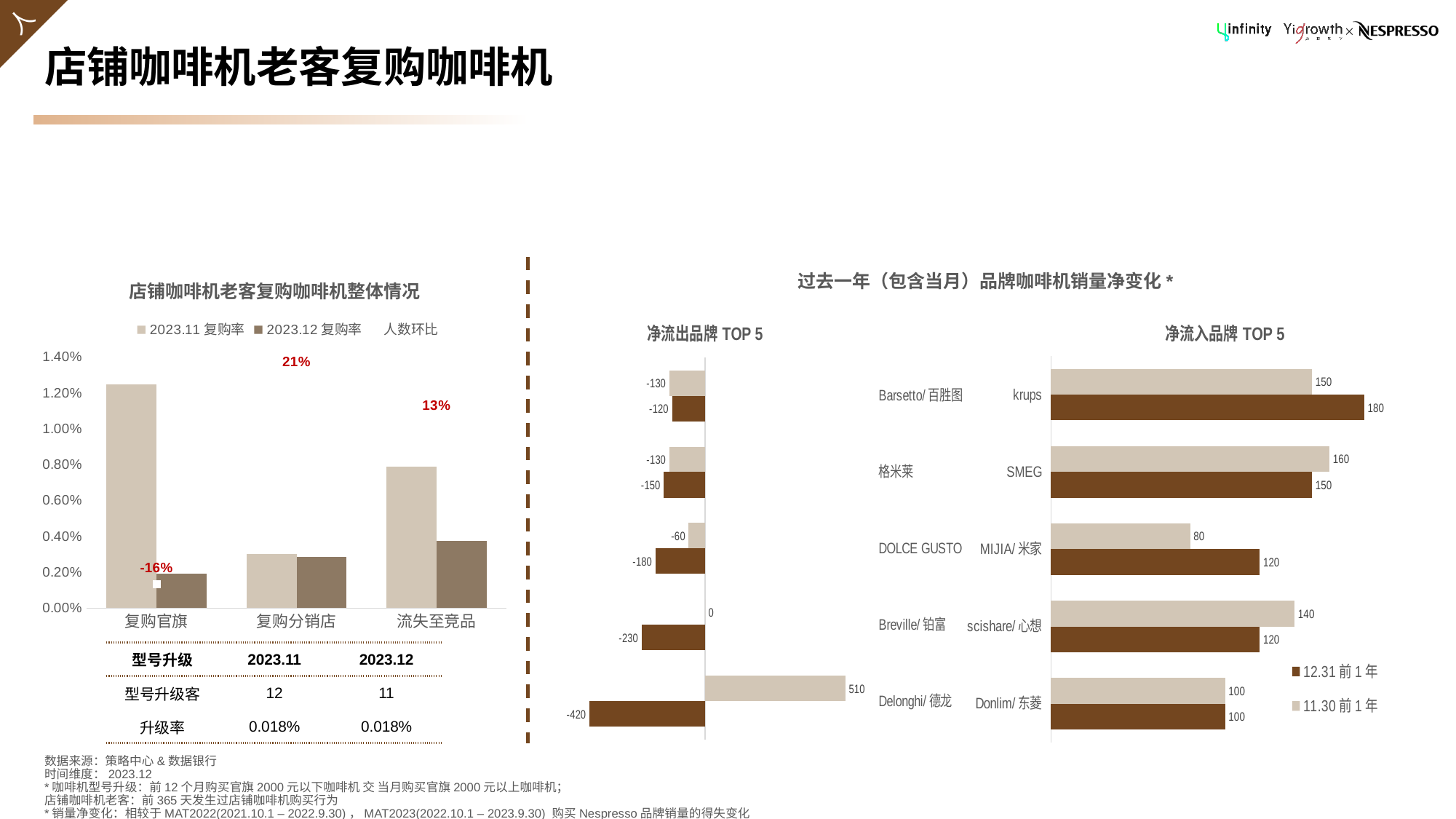

# 店铺咖啡机老客复购咖啡机

### Chart: 店铺咖啡机老客复购咖啡机整体情况

| Category | 2023.11复购率 | 2023.12复购率 | 人数环比 |
|---|---|---|---|
| 复购官旗 | 0.012486442516268981 | 0.0019207889568969225 | -0.1572327044025157 |
| 复购分销店 | 0.003009761388286334 | 0.002866849189398392 | 0.21212121212121215 |
| 流失至竞品 | 0.007890455531453362 | 0.003755572438111893 | 0.1341991341991342 |
过去一年（包含当月）品牌咖啡机销量净变化*

### Chart: 净流出品牌TOP 5

| Category | 11.30前1年 | 12.31前1年 |
|---|---|---|
| Delonghi/德龙 | -420.0 | 510.0 |
| Breville/铂富 | -230.0 | 0.0 |
| DOLCE GUSTO | -180.0 | -60.0 |
| 格米莱 | -150.0 | -130.0 |
| Barsetto/百胜图 | -120.0 | -130.0 |

### Chart: 净流入品牌TOP 5

| Category | 11.30前1年 | 12.31前1年 |
|---|---|---|
| krups | 150.0 | 180.0 |
| SMEG | 160.0 | 150.0 |
| MIJIA/米家 | 80.0 | 120.0 |
| scishare/心想 | 140.0 | 120.0 |
| Donlim/东菱 | 100.0 | 100.0 |
| 型号升级 | 2023.11 | 2023.12 |
| --- | --- | --- |
| 型号升级客 | 12 | 11 |
| 升级率 | 0.018% | 0.018% |
数据来源：策略中心&数据银行
时间维度：2023.12
*咖啡机型号升级：前12个月购买官旗2000元以下咖啡机 交 当月购买官旗2000元以上咖啡机；
店铺咖啡机老客：前365天发生过店铺咖啡机购买行为
*销量净变化：相较于MAT2022(2021.10.1 – 2022.9.30)，MAT2023(2022.10.1 – 2023.9.30) 购买Nespresso品牌销量的得失变化